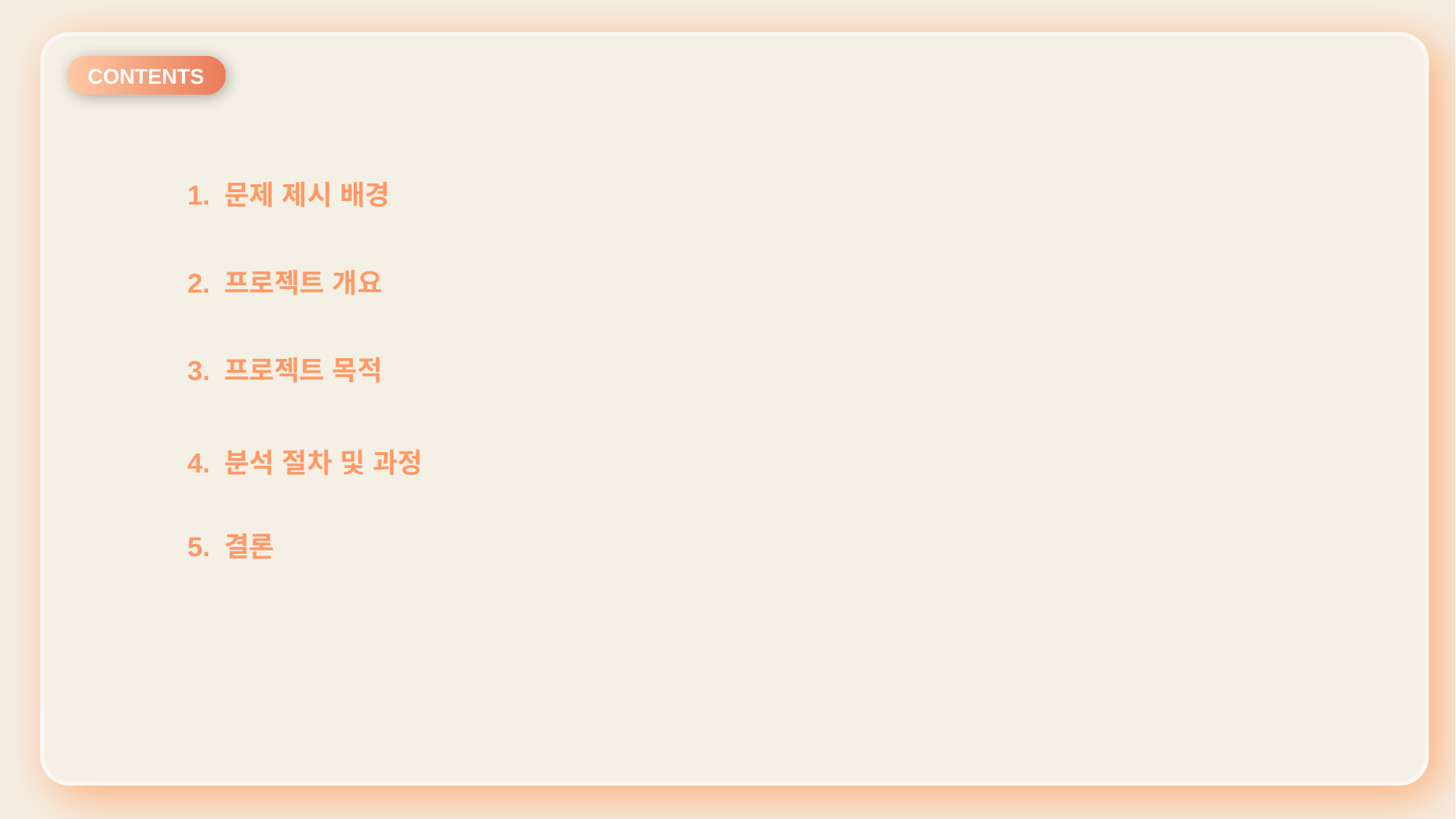

CONTENTS
1. 문제 제시 배경
2. 프로젝트 개요
3. 프로젝트 목적
4. 분석 절차 및 과정
5. 결론